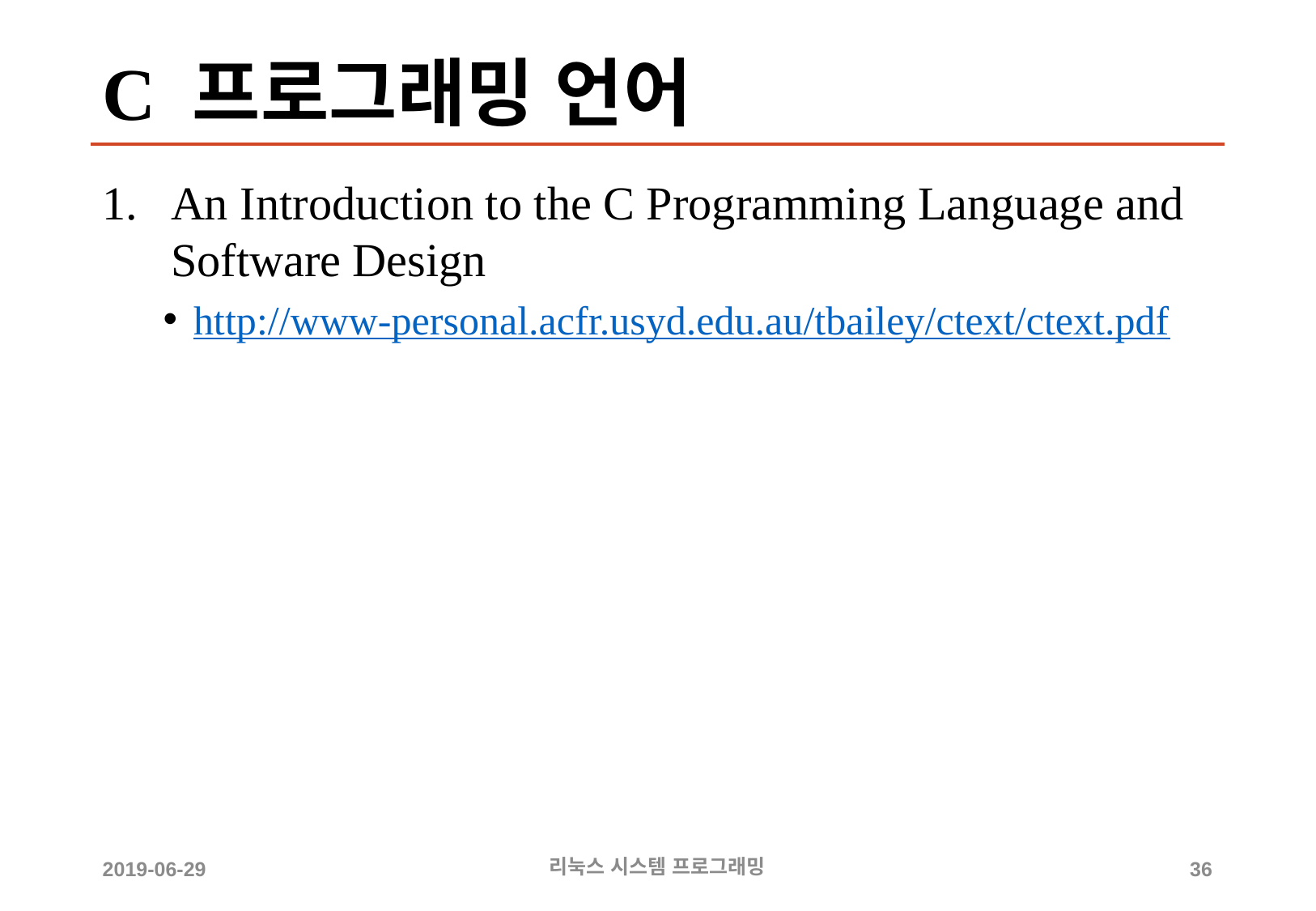

# C 프로그래밍 언어
An Introduction to the C Programming Language and Software Design
http://www-personal.acfr.usyd.edu.au/tbailey/ctext/ctext.pdf

2019-06-29
리눅스 시스템 프로그래밍
36